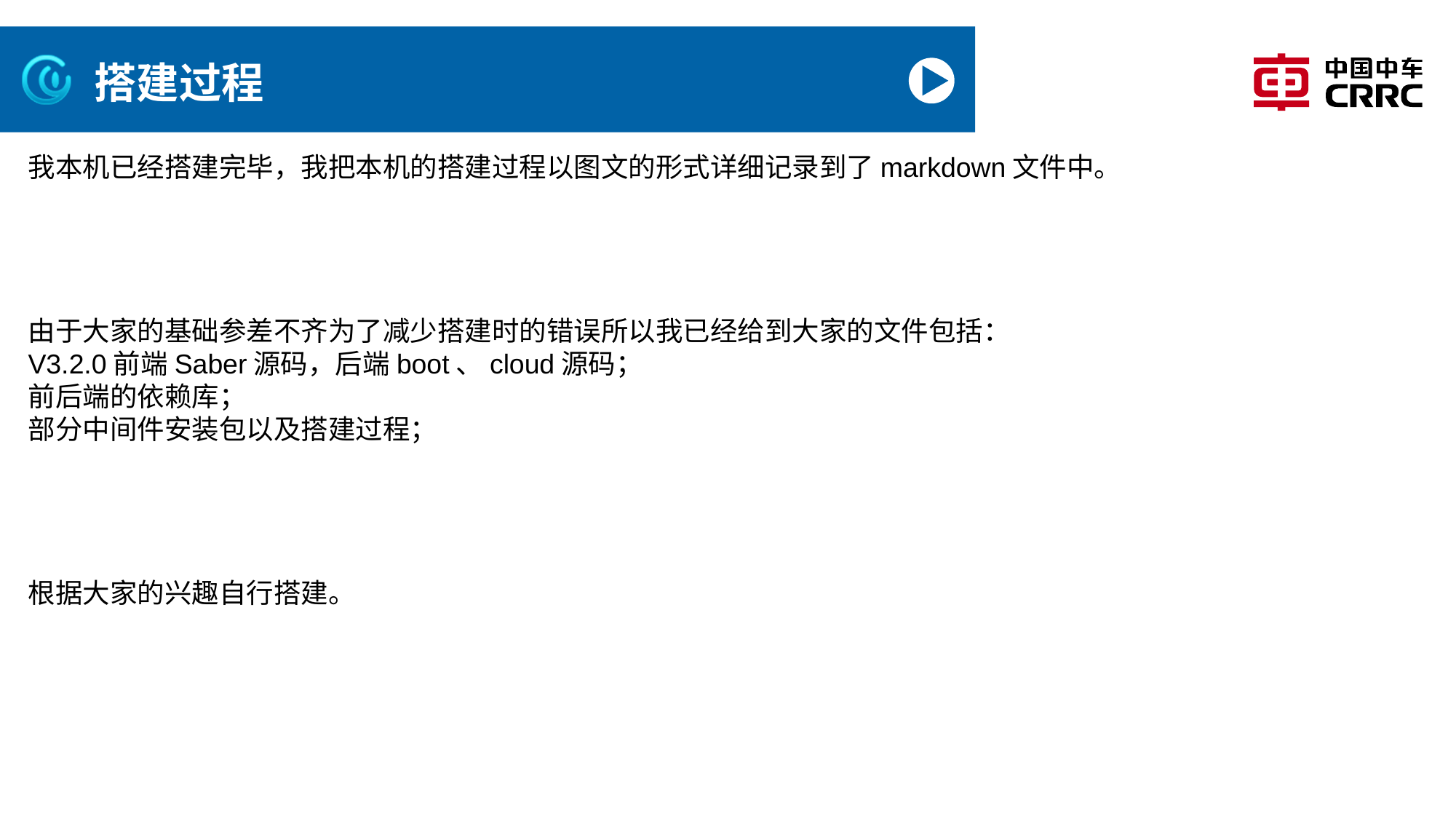

# 搭建过程
我本机已经搭建完毕，我把本机的搭建过程以图文的形式详细记录到了markdown文件中。

由于大家的基础参差不齐为了减少搭建时的错误所以我已经给到大家的文件包括：
V3.2.0前端Saber源码，后端boot、cloud源码；
前后端的依赖库；
部分中间件安装包以及搭建过程；

根据大家的兴趣自行搭建。

104